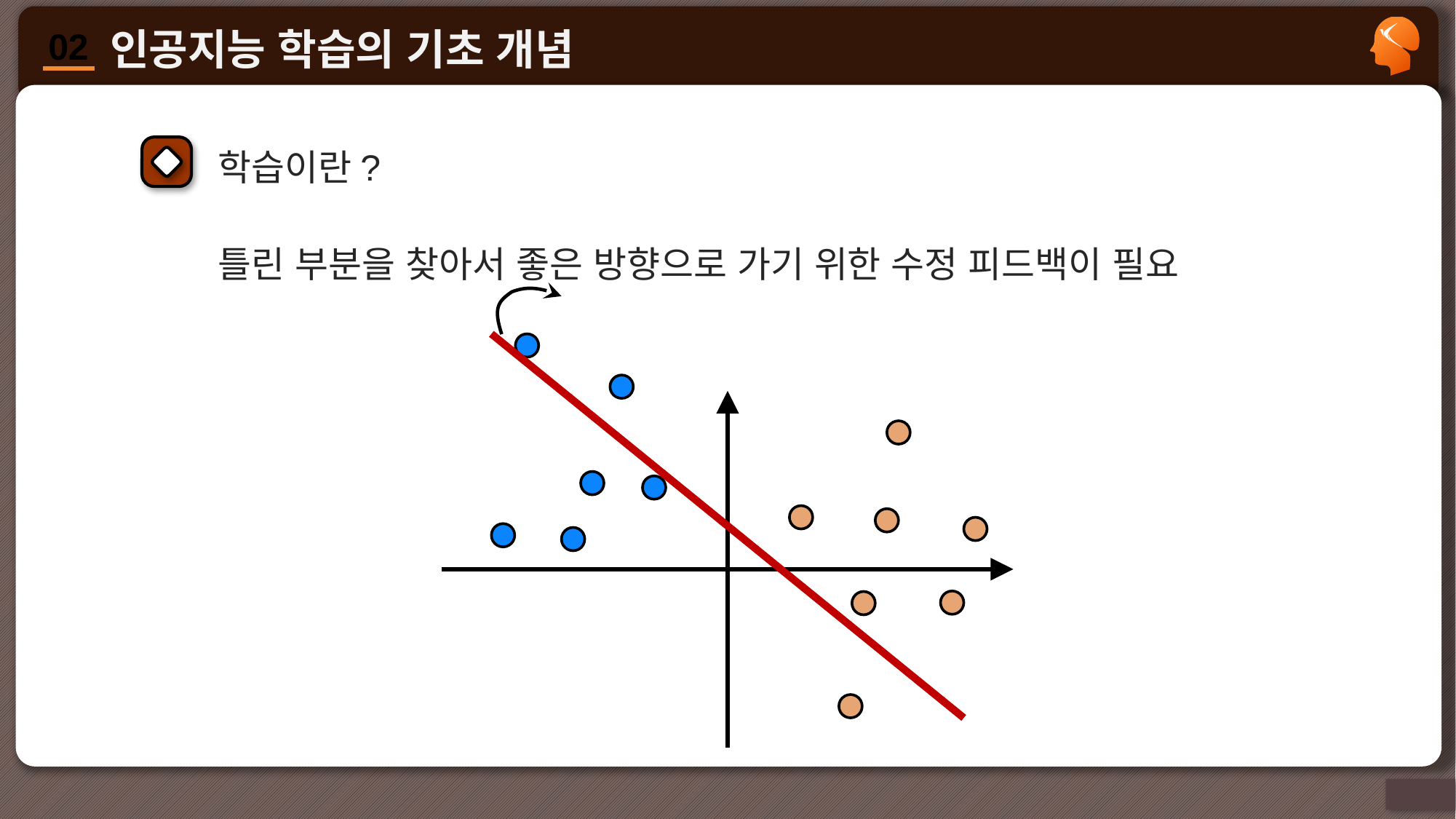

학습이란?

틀린 부분을 찾아서 좋은 방향으로 가기 위한 수정 피드백이 필요